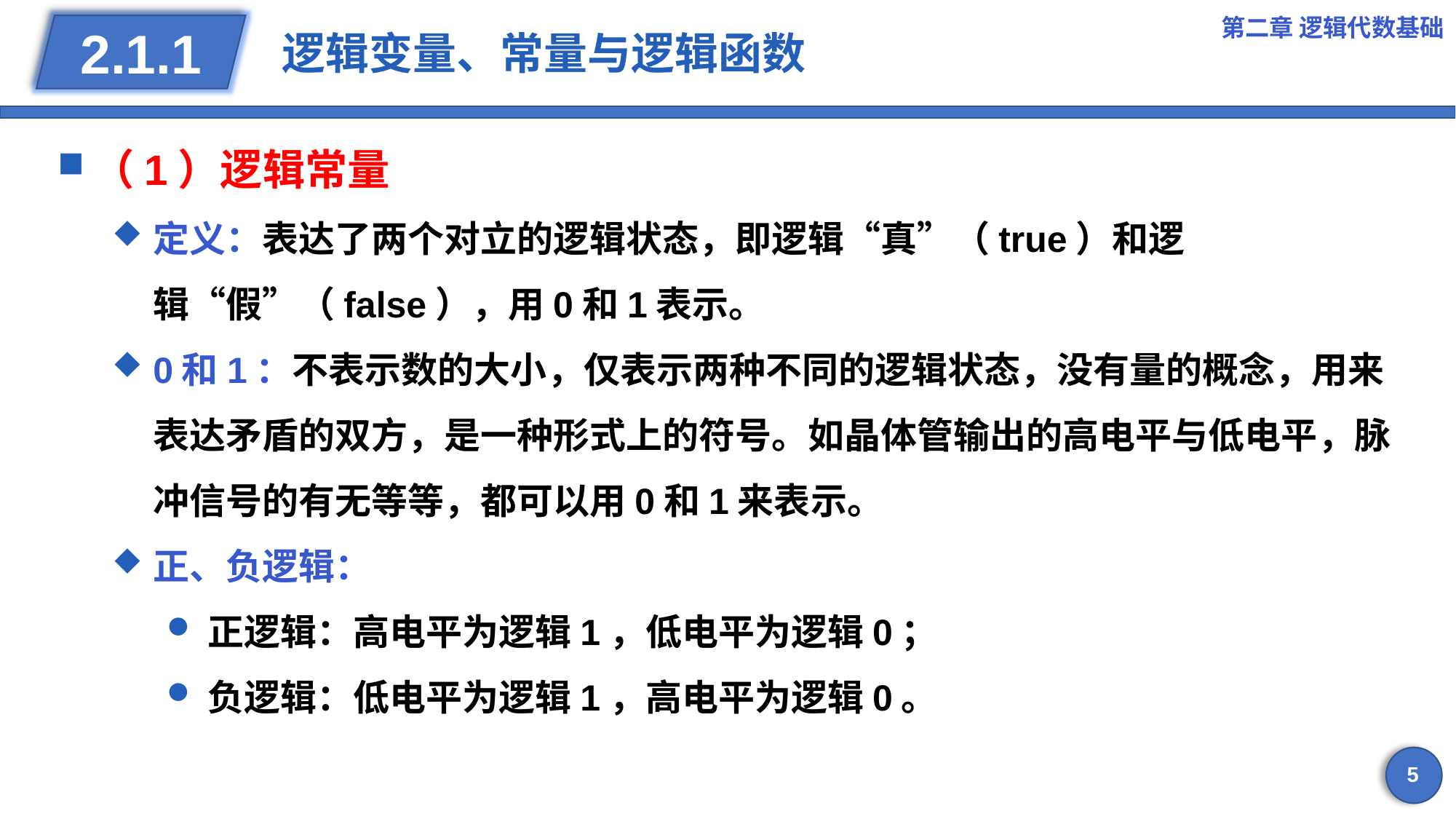

第二章 逻辑代数基础
# 逻辑变量、常量与逻辑函数
2.1.1
（1）逻辑常量
定义：表达了两个对立的逻辑状态，即逻辑“真”（true）和逻辑“假”（false），用0和1表示。
0和1：不表示数的大小，仅表示两种不同的逻辑状态，没有量的概念，用来表达矛盾的双方，是一种形式上的符号。如晶体管输出的高电平与低电平，脉冲信号的有无等等，都可以用0和1来表示。
正、负逻辑：
正逻辑：高电平为逻辑1，低电平为逻辑0；
负逻辑：低电平为逻辑1，高电平为逻辑0。
5